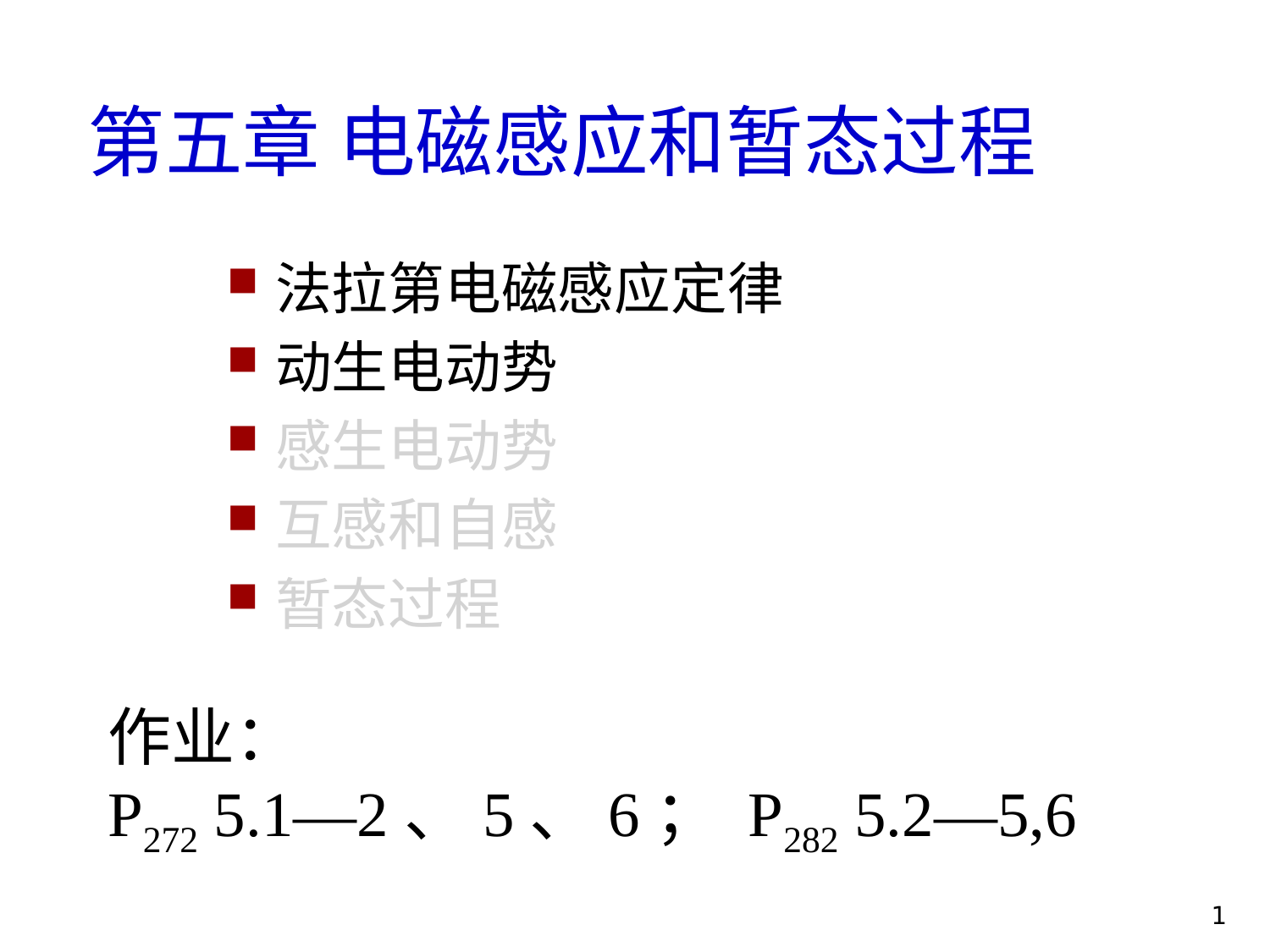

第五章 电磁感应和暂态过程
法拉第电磁感应定律
动生电动势
感生电动势
互感和自感
暂态过程
作业：
P272 5.1—2、5、6； P282 5.2—5,6
1